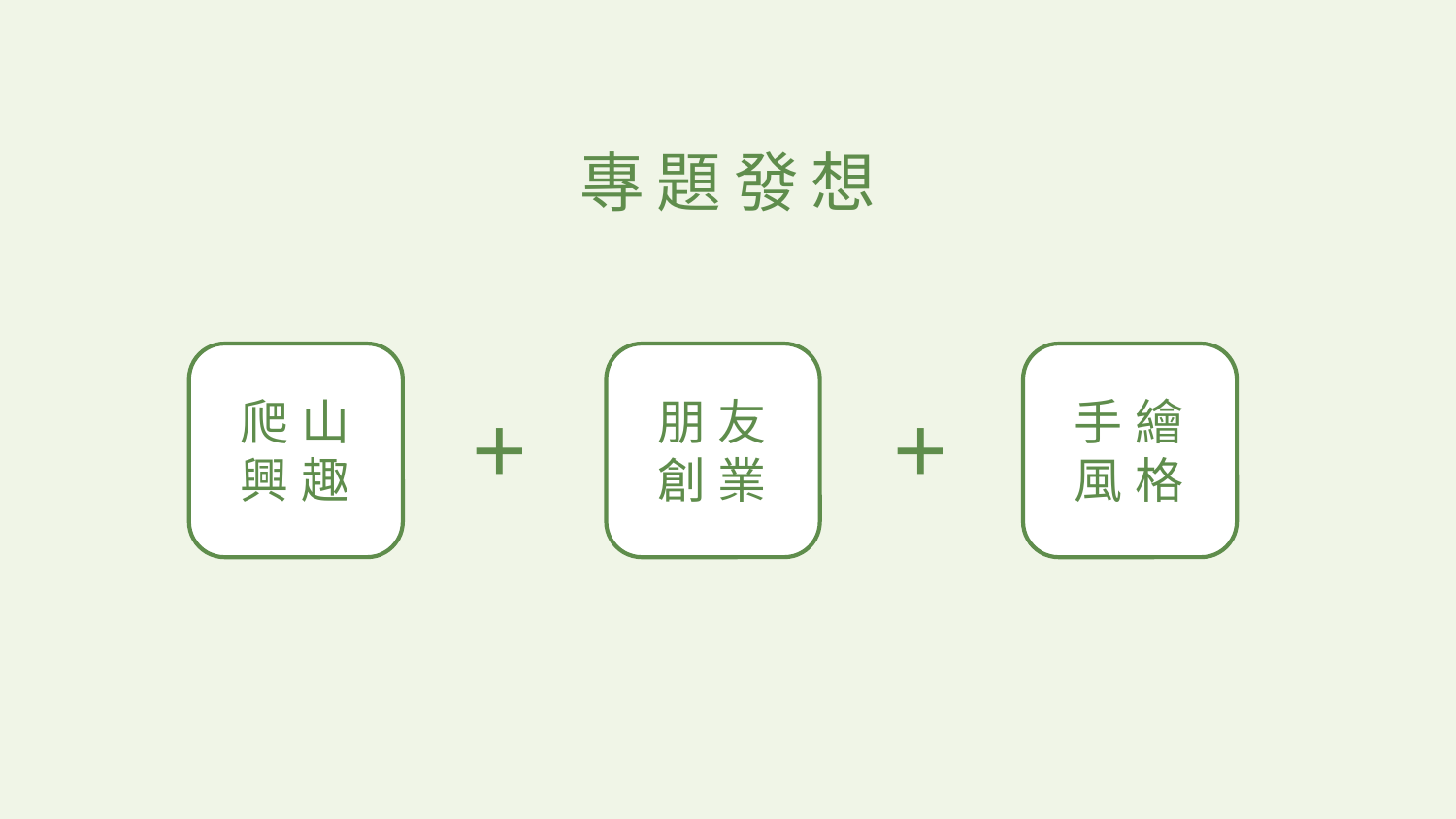

專題發想

爬山興趣
朋友
創業
手繪
風格
＋
＋